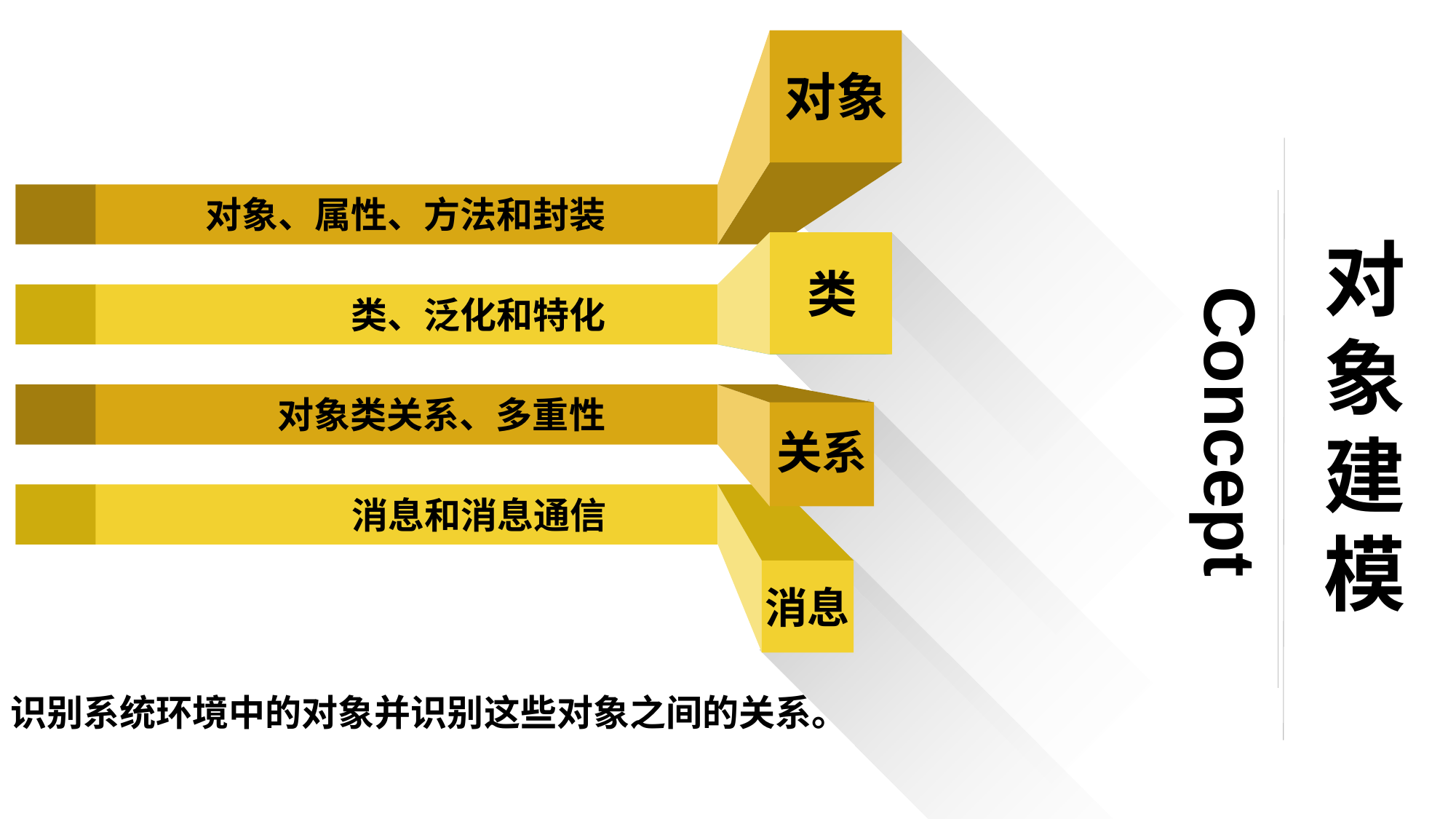

对象、属性、方法和封装

类、泛化和特化

对象类关系、多重性

消息和消息通信

对象
类
关系
消息
对象建模
Concept
识别系统环境中的对象并识别这些对象之间的关系。